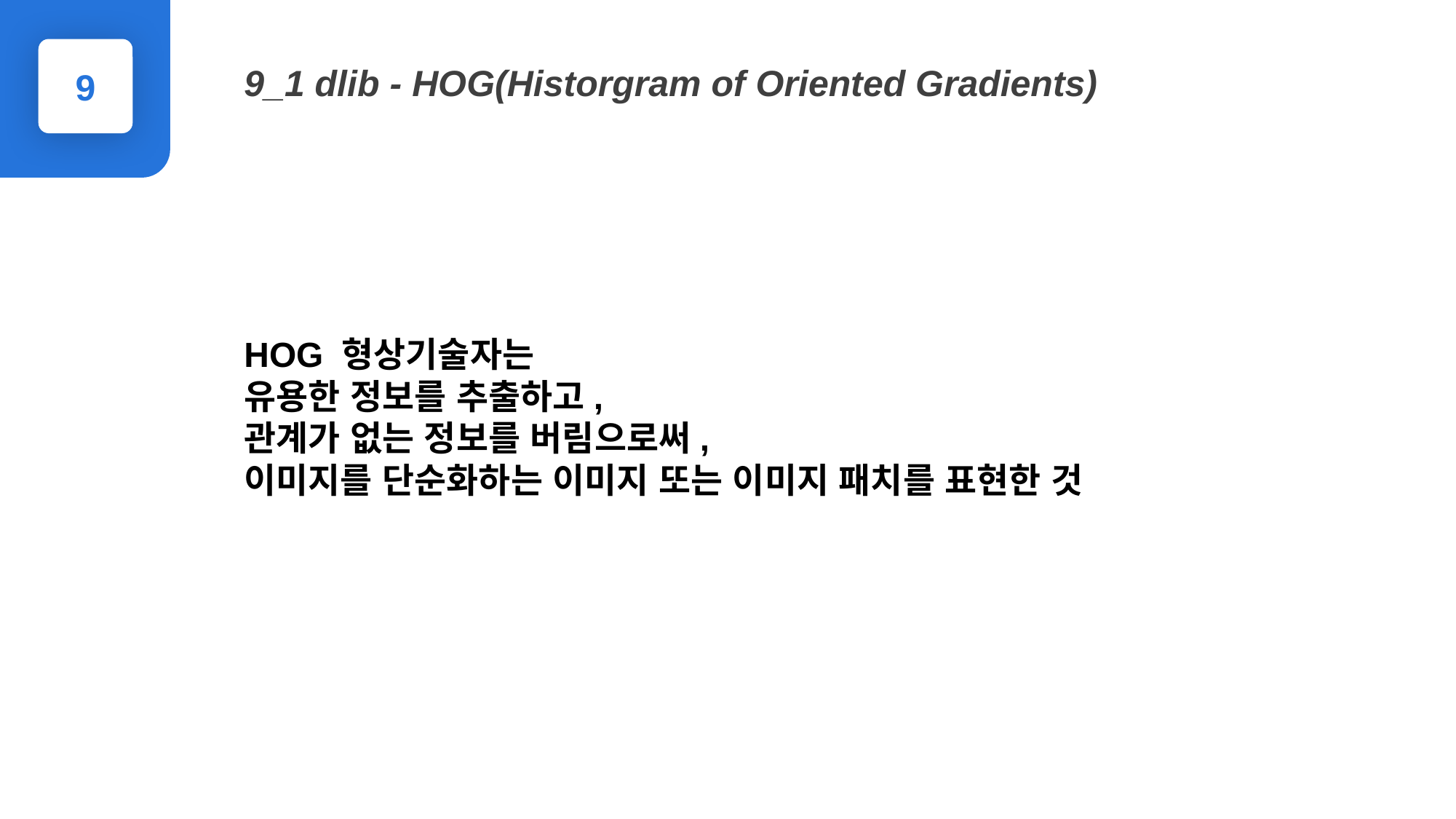

9_1 dlib - HOG(Historgram of Oriented Gradients)
9
HOG 형상기술자는
유용한 정보를 추출하고,
관계가 없는 정보를 버림으로써,
이미지를 단순화하는 이미지 또는 이미지 패치를 표현한 것